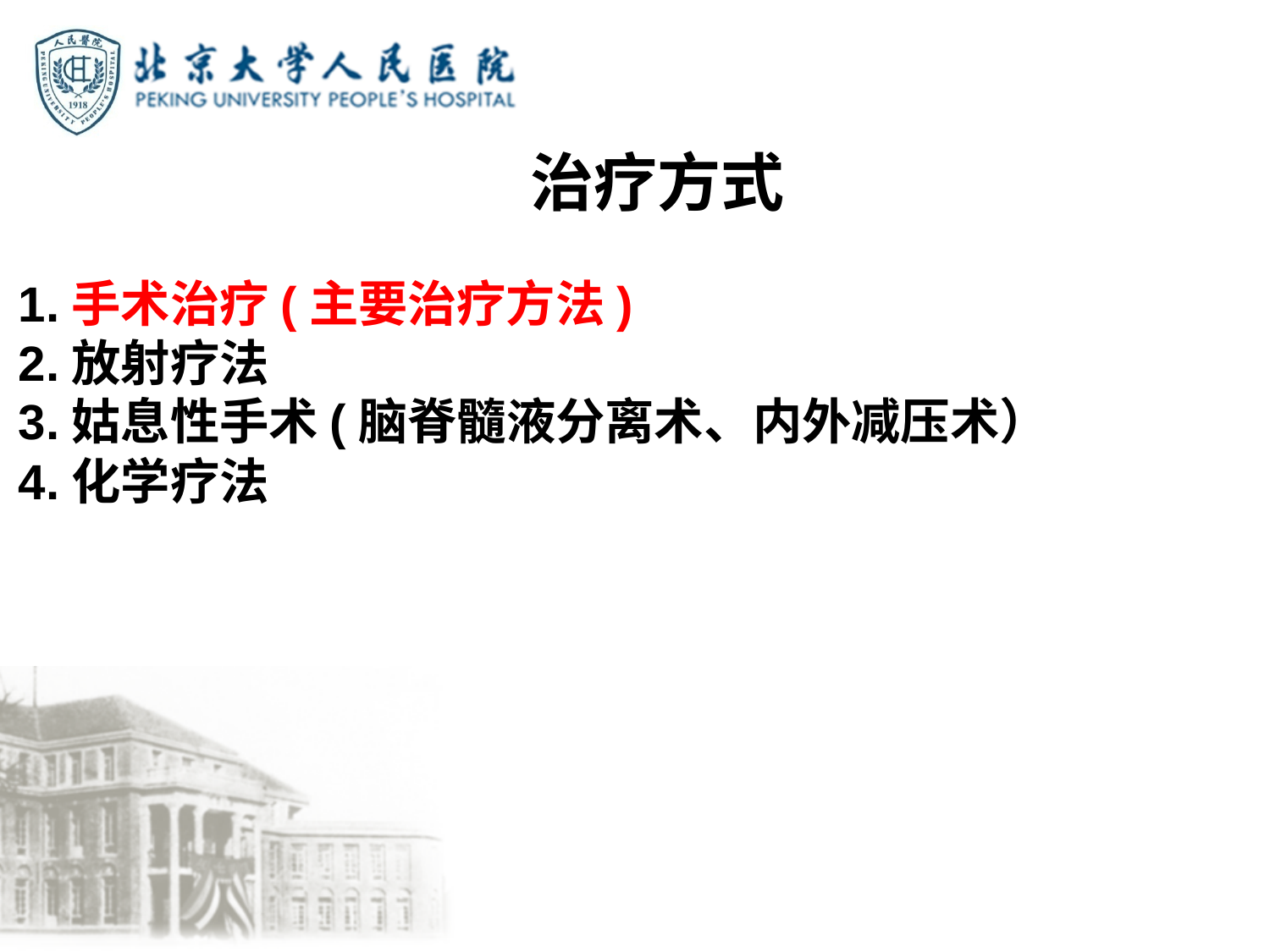

治疗方式
1.手术治疗(主要治疗方法)
2.放射疗法
3.姑息性手术(脑脊髓液分离术、内外减压术）
4.化学疗法